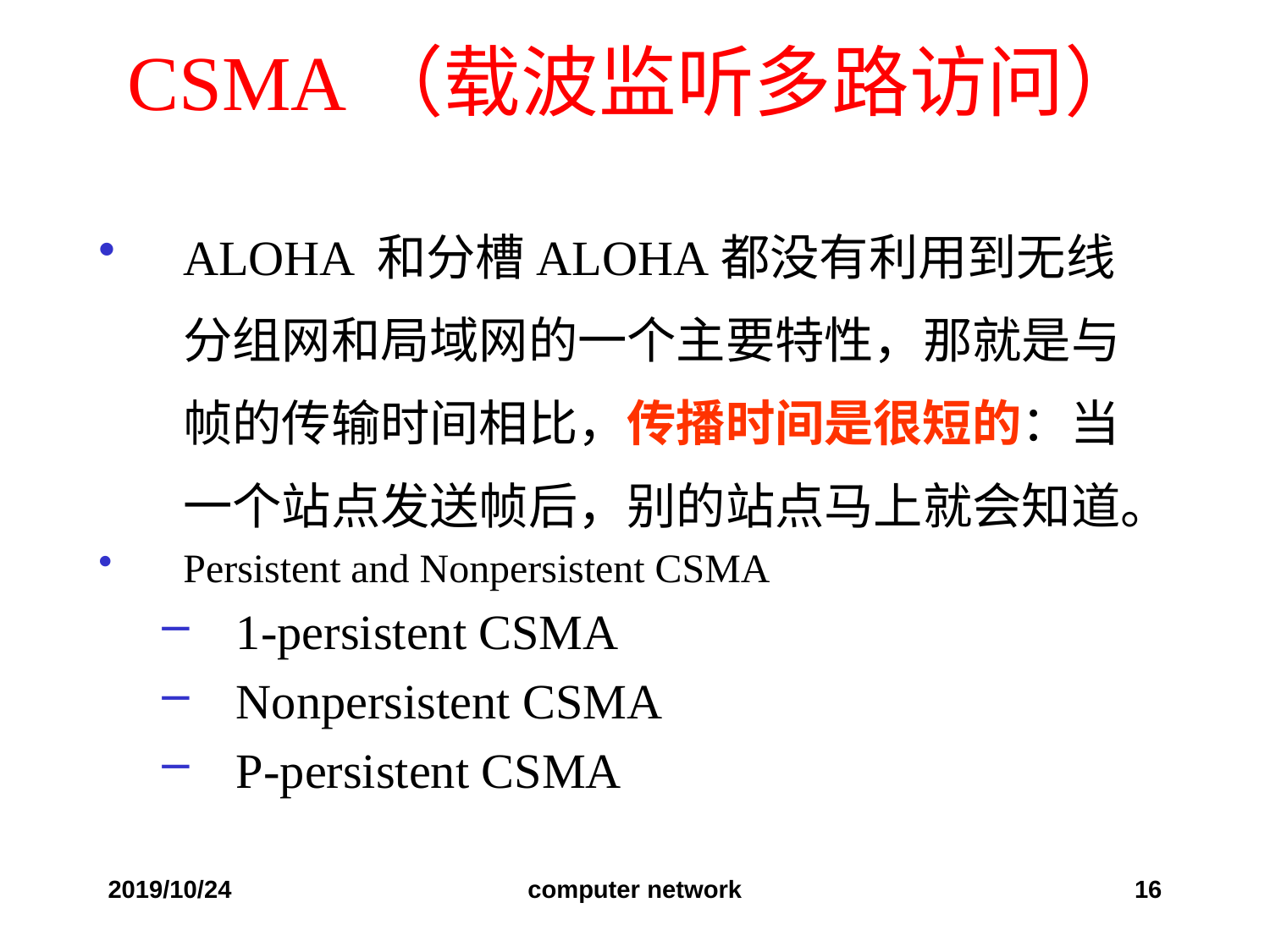

# CSMA（载波监听多路访问）
ALOHA 和分槽ALOHA都没有利用到无线分组网和局域网的一个主要特性，那就是与帧的传输时间相比，传播时间是很短的：当一个站点发送帧后，别的站点马上就会知道。
Persistent and Nonpersistent CSMA
1-persistent CSMA
Nonpersistent CSMA
P-persistent CSMA

2019/10/24
computer network
16